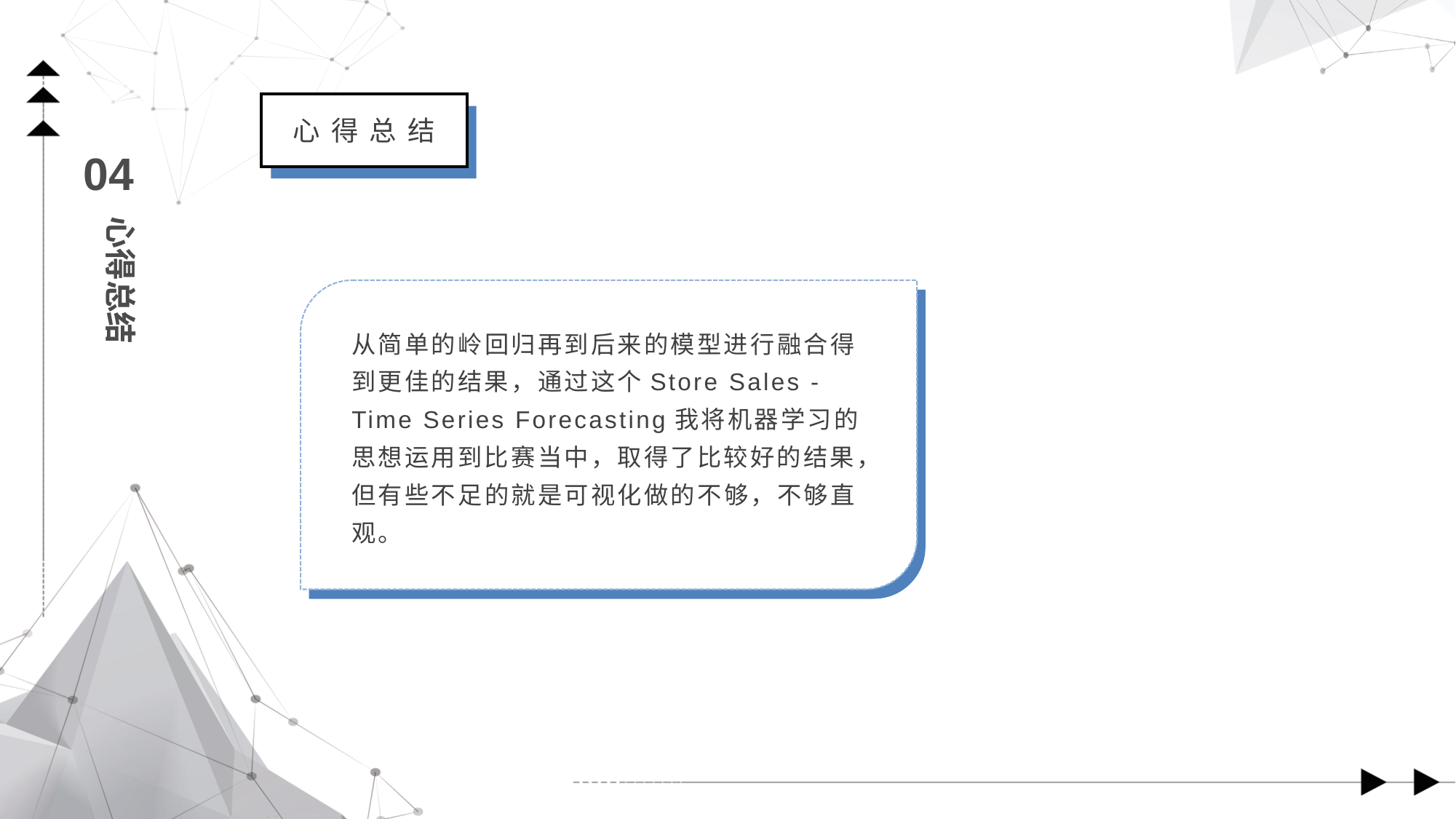

心 得 总 结
04
心得总结

从简单的岭回归再到后来的模型进行融合得到更佳的结果，通过这个Store Sales - Time Series Forecasting我将机器学习的思想运用到比赛当中，取得了比较好的结果，但有些不足的就是可视化做的不够，不够直观。